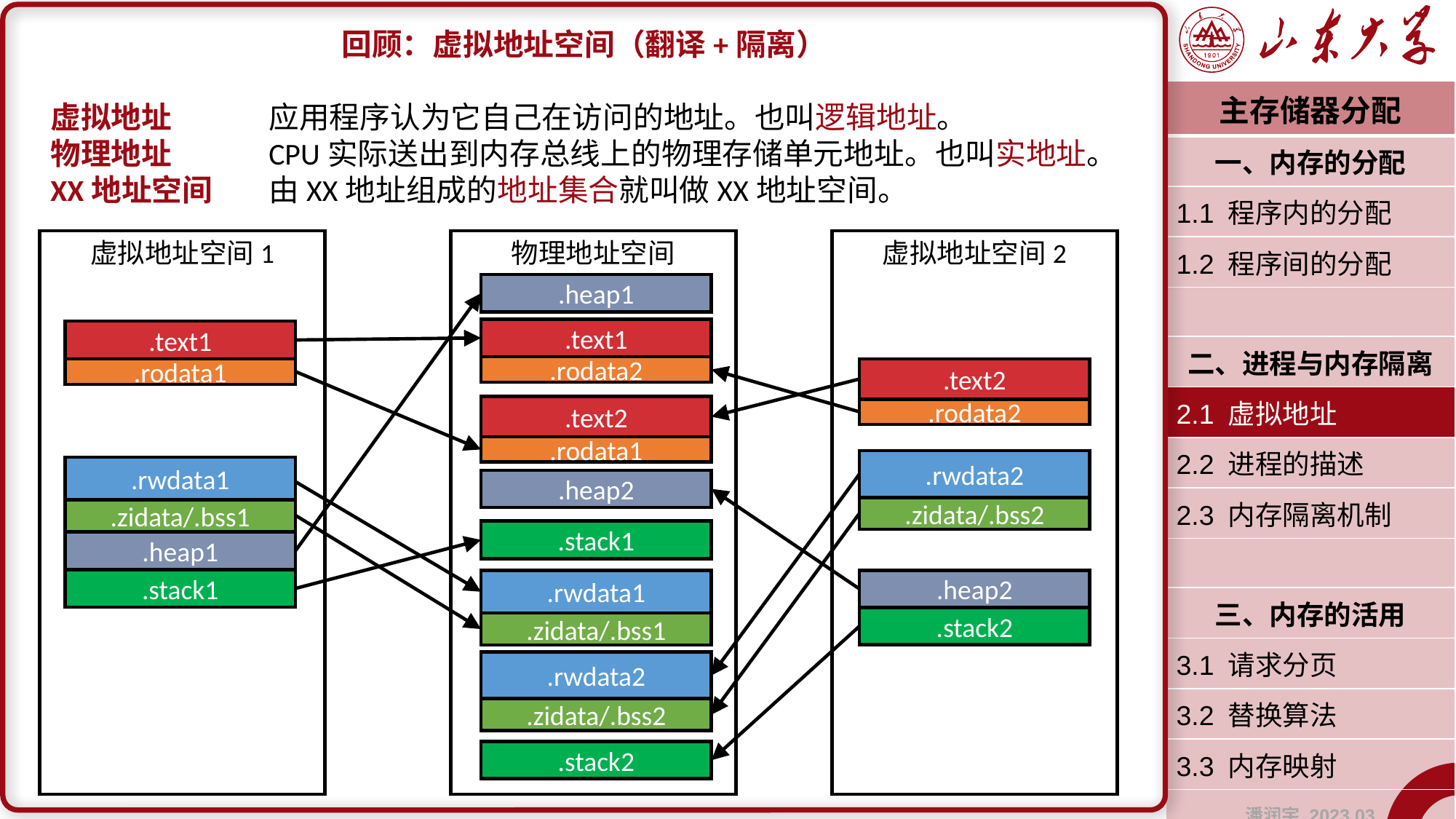

回顾：虚拟地址空间（翻译+隔离）

虚拟地址	应用程序认为它自己在访问的地址。也叫逻辑地址。
物理地址	CPU实际送出到内存总线上的物理存储单元地址。也叫实地址。
XX地址空间	由XX地址组成的地址集合就叫做XX地址空间。
| 主存储器分配 |
| --- |
| 一、内存的分配 |
| 1.1 程序内的分配 |
| 1.2 程序间的分配 |
|  |
| 二、进程与内存隔离 |
| 2.1 虚拟地址 |
| 2.2 进程的描述 |
| 2.3 内存隔离机制 |
|  |
| 三、内存的活用 |
| 3.1 请求分页 |
| 3.2 替换算法 |
| 3.3 内存映射 |
| 潘润宇 2023.03 |
虚拟地址空间1
物理地址空间
虚拟地址空间2
.heap1
.text1
.text1
.rodata1
.rwdata1
.zidata/.bss1
.heap1
.stack1
.rodata2
.text2
.rodata2
.rwdata2
.zidata/.bss2
.heap2
.stack2
.text2
.rodata1
.heap2
.stack1
.rwdata1
.zidata/.bss1
.rwdata2
.zidata/.bss2
.stack2